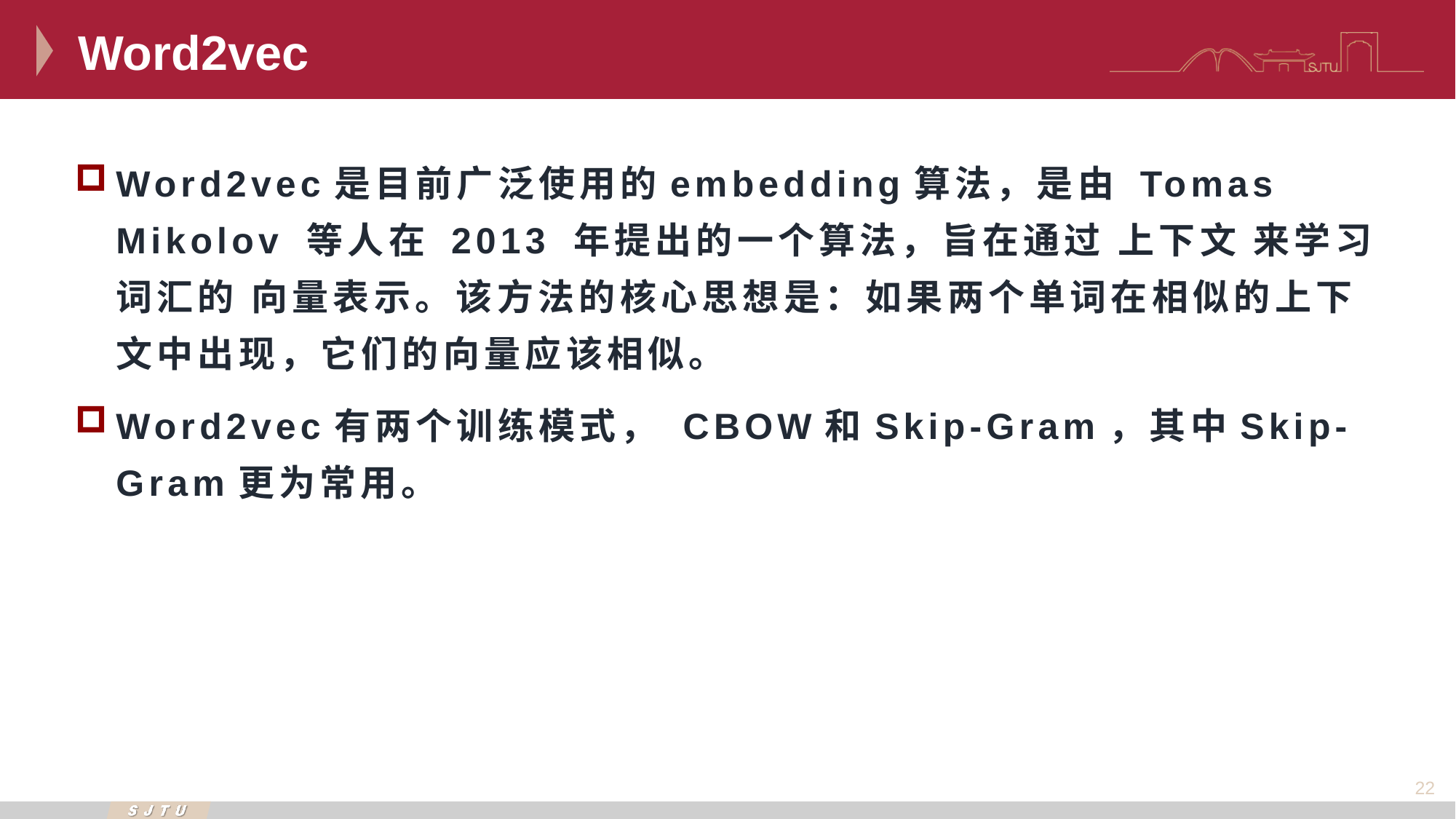

Word2vec
Word2vec是目前广泛使用的embedding算法，是由 Tomas Mikolov 等人在 2013 年提出的一个算法，旨在通过 上下文 来学习词汇的 向量表示。该方法的核心思想是：如果两个单词在相似的上下文中出现，它们的向量应该相似。
Word2vec有两个训练模式， CBOW和Skip-Gram，其中Skip-Gram更为常用。

22